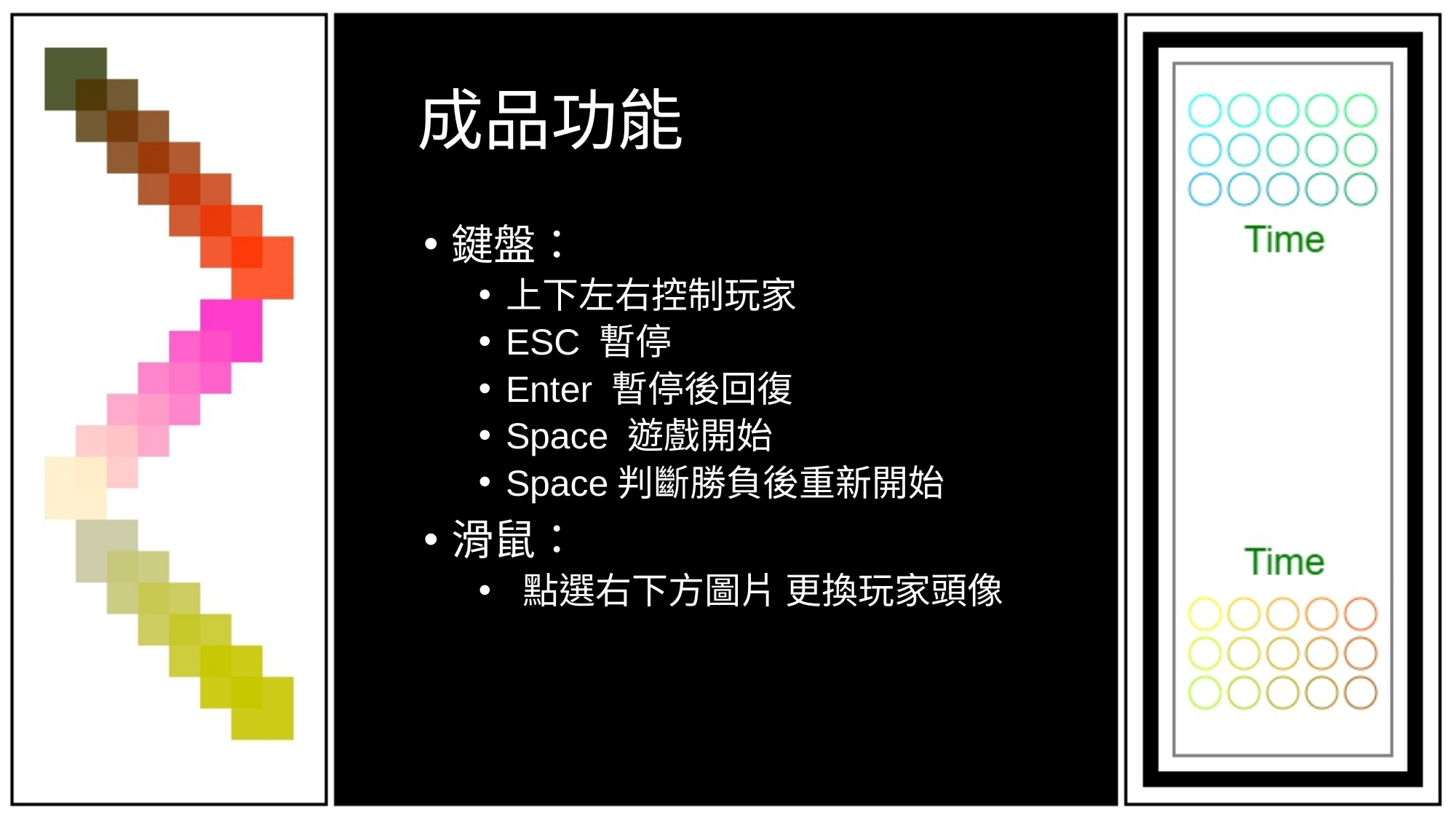

# 成品功能

鍵盤：
上下左右控制玩家
ESC 暫停
Enter 暫停後回復
Space 遊戲開始
Space判斷勝負後重新開始
滑鼠：
 點選右下方圖片 更換玩家頭像